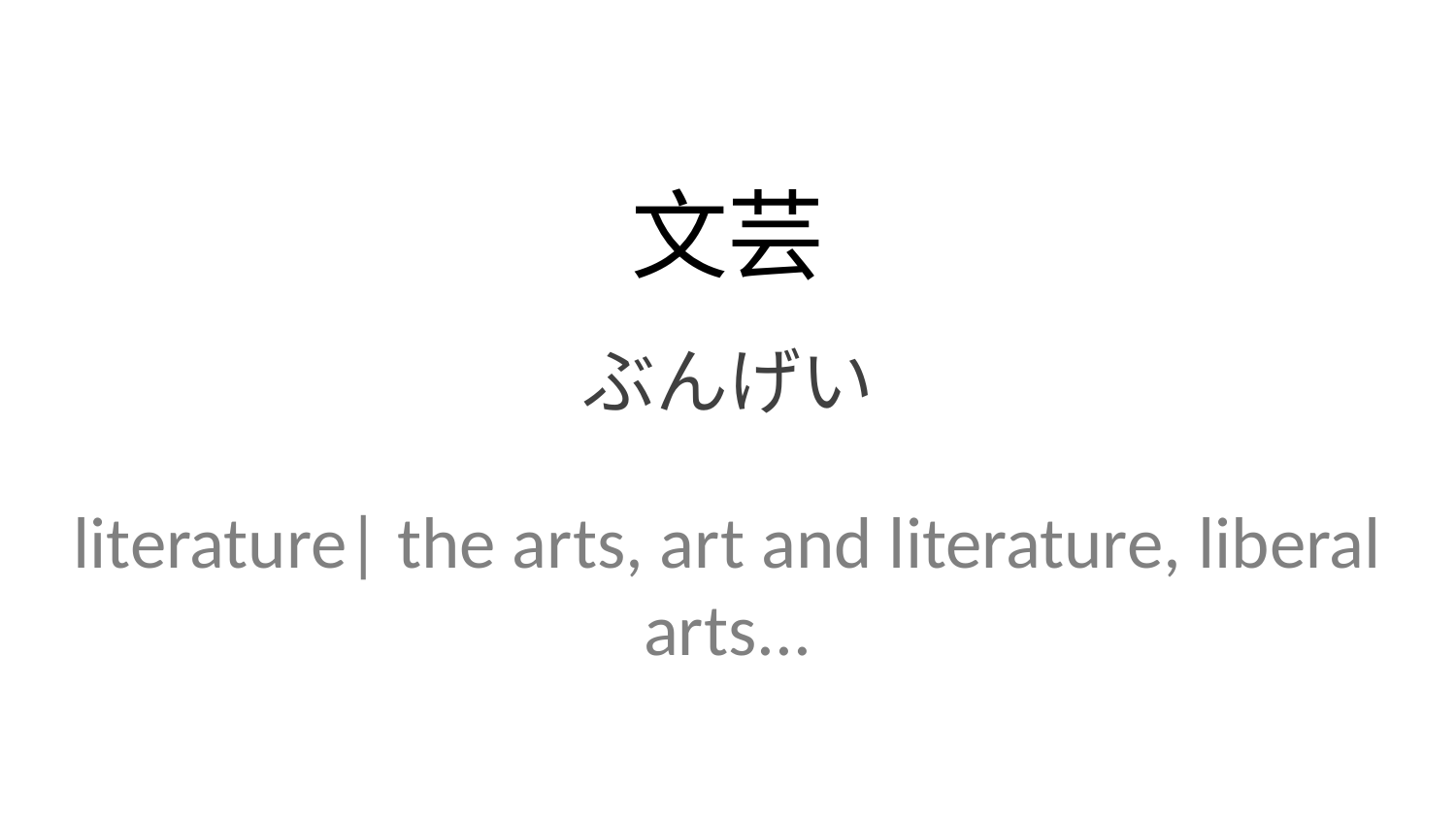

文芸

ぶんげい
literature| the arts, art and literature, liberal arts...